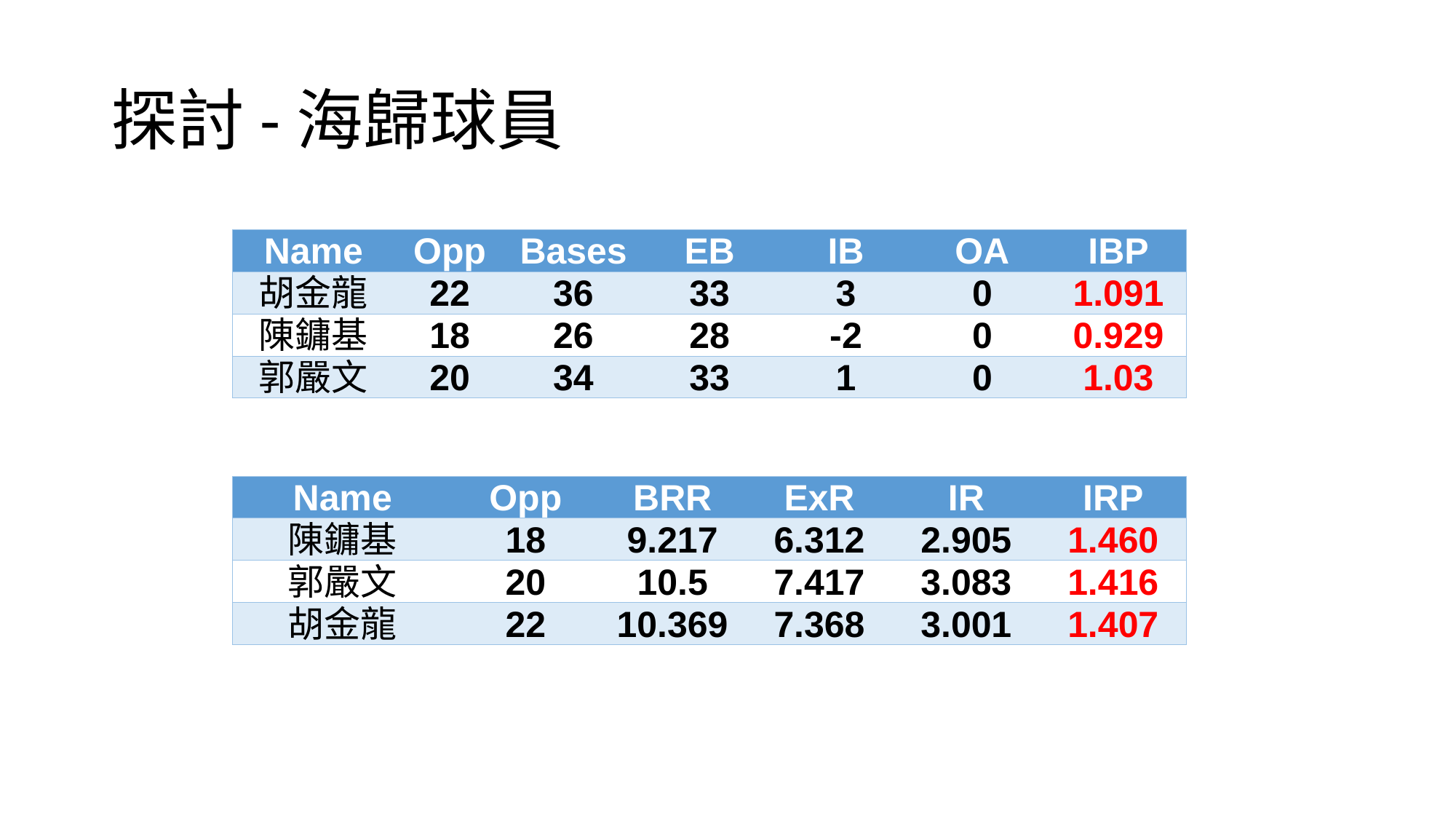

# 探討-海歸球員
| Name | Opp | Bases | EB | IB | OA | IBP |
| --- | --- | --- | --- | --- | --- | --- |
| 胡金龍 | 22 | 36 | 33 | 3 | 0 | 1.091 |
| 陳鏞基 | 18 | 26 | 28 | -2 | 0 | 0.929 |
| 郭嚴文 | 20 | 34 | 33 | 1 | 0 | 1.03 |
| Name | Opp | BRR | ExR | IR | IRP |
| --- | --- | --- | --- | --- | --- |
| 陳鏞基 | 18 | 9.217 | 6.312 | 2.905 | 1.460 |
| 郭嚴文 | 20 | 10.5 | 7.417 | 3.083 | 1.416 |
| 胡金龍 | 22 | 10.369 | 7.368 | 3.001 | 1.407 |